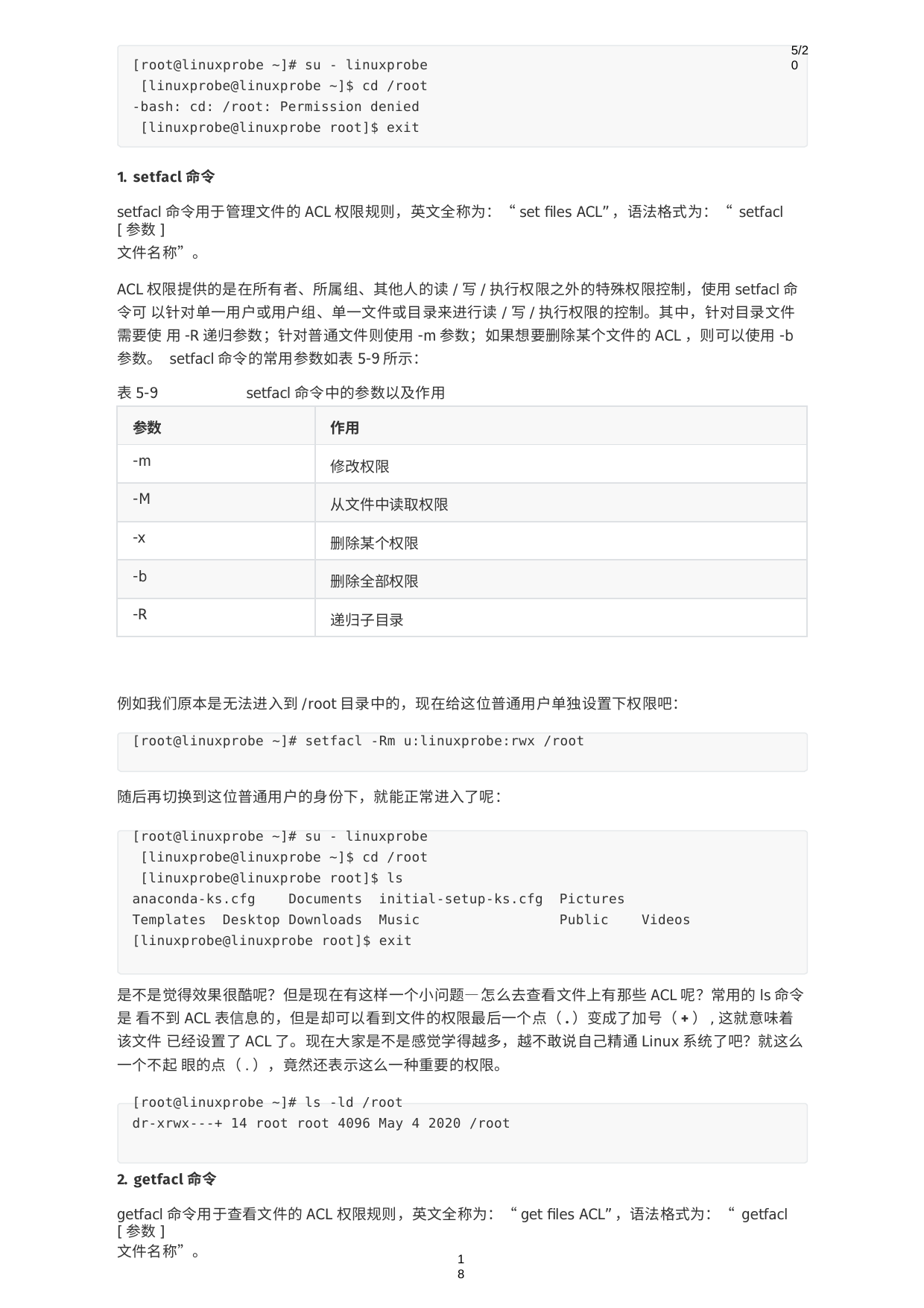

5/20

[root@linuxprobe ~]# su - linuxprobe  [linuxprobe@linuxprobe ~]$ cd /root
-bash: cd: /root: Permission denied  [linuxprobe@linuxprobe root]$ exit
1. setfacl命令
setfacl命令用于管理文件的ACL权限规则，英文全称为：“set files ACL”，语法格式为：“ setfacl [参数]
文件名称”。
ACL权限提供的是在所有者、所属组、其他人的读/写/执行权限之外的特殊权限控制，使用setfacl命令可 以针对单一用户或用户组、单一文件或目录来进行读/写/执行权限的控制。其中，针对目录文件需要使 用-R递归参数；针对普通文件则使用-m参数；如果想要删除某个文件的ACL，则可以使用-b参数。 setfacl命令的常用参数如表5-9所示：
表5-9	setfacl命令中的参数以及作用
| 参数 | 作用 |
| --- | --- |
| -m | 修改权限 |
| -M | 从文件中读取权限 |
| -x | 删除某个权限 |
| -b | 删除全部权限 |
| -R | 递归子目录 |
例如我们原本是无法进入到/root目录中的，现在给这位普通用户单独设置下权限吧：

[root@linuxprobe ~]# setfacl -Rm u:linuxprobe:rwx /root

随后再切换到这位普通用户的身份下，就能正常进入了呢：

[root@linuxprobe ~]# su - linuxprobe  [linuxprobe@linuxprobe ~]$ cd /root  [linuxprobe@linuxprobe root]$ ls
anaconda-ks.cfg	Documents	initial-setup-ks.cfg	Pictures	Templates  Desktop	Downloads	Music	Public	Videos  [linuxprobe@linuxprobe root]$ exit

是不是觉得效果很酷呢？但是现在有这样一个小问题—怎么去查看文件上有那些ACL呢？常用的ls命令是 看不到ACL表信息的，但是却可以看到文件的权限最后一个点（.）变成了加号（+）,这就意味着该文件 已经设置了ACL了。现在大家是不是感觉学得越多，越不敢说自己精通Linux系统了吧？就这么一个不起 眼的点（.），竟然还表示这么一种重要的权限。

[root@linuxprobe ~]# ls -ld /root
dr-xrwx---+ 14 root root 4096 May 4 2020 /root

2. getfacl命令
getfacl命令用于查看文件的ACL权限规则，英文全称为：“get files ACL”，语法格式为：“ getfacl [参数]

文件名称”。
18